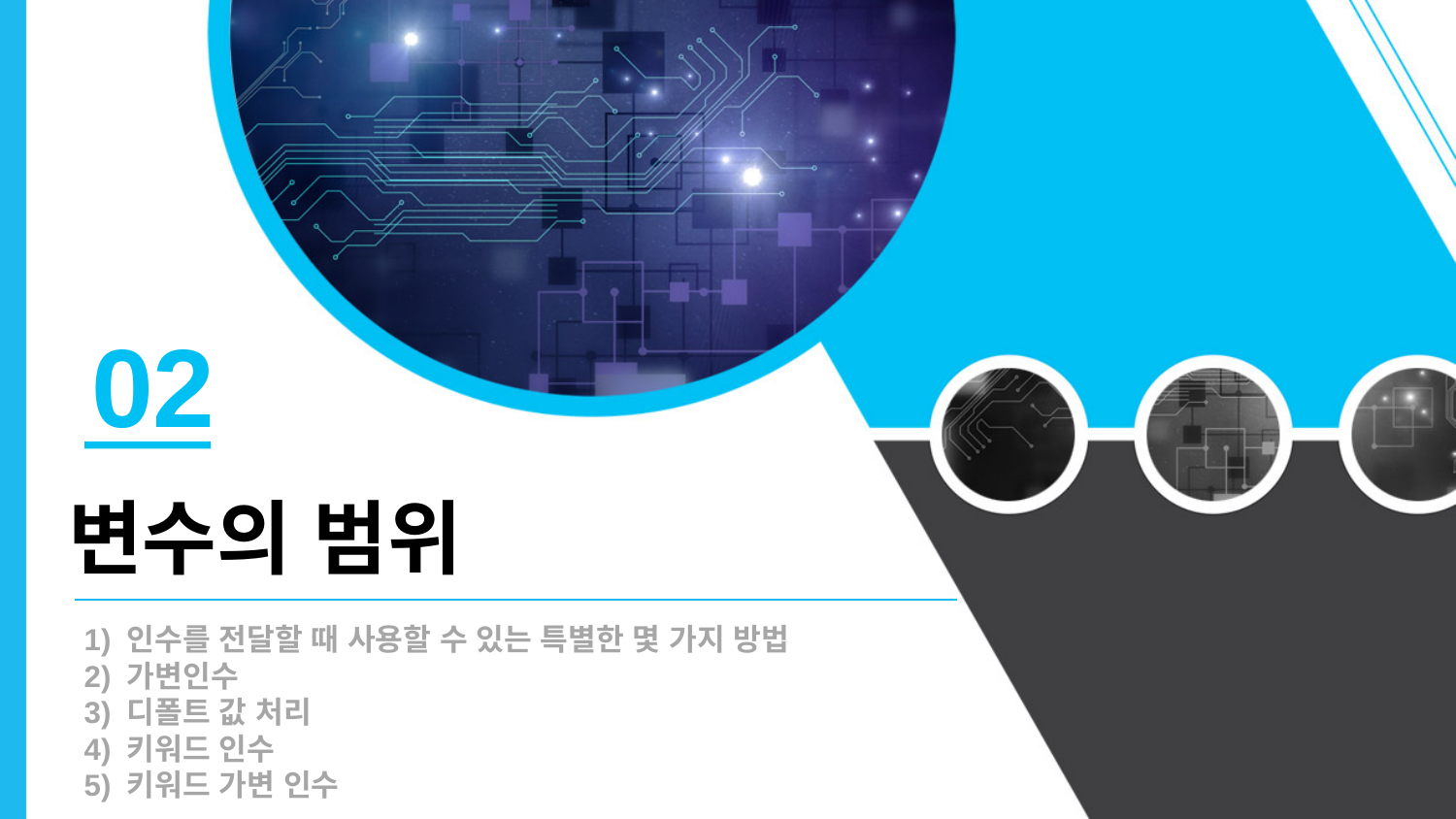

02

변수의 범위
1) 인수를 전달할 때 사용할 수 있는 특별한 몇 가지 방법
2) 가변인수
3) 디폴트 값 처리
4) 키워드 인수
5) 키워드 가변 인수